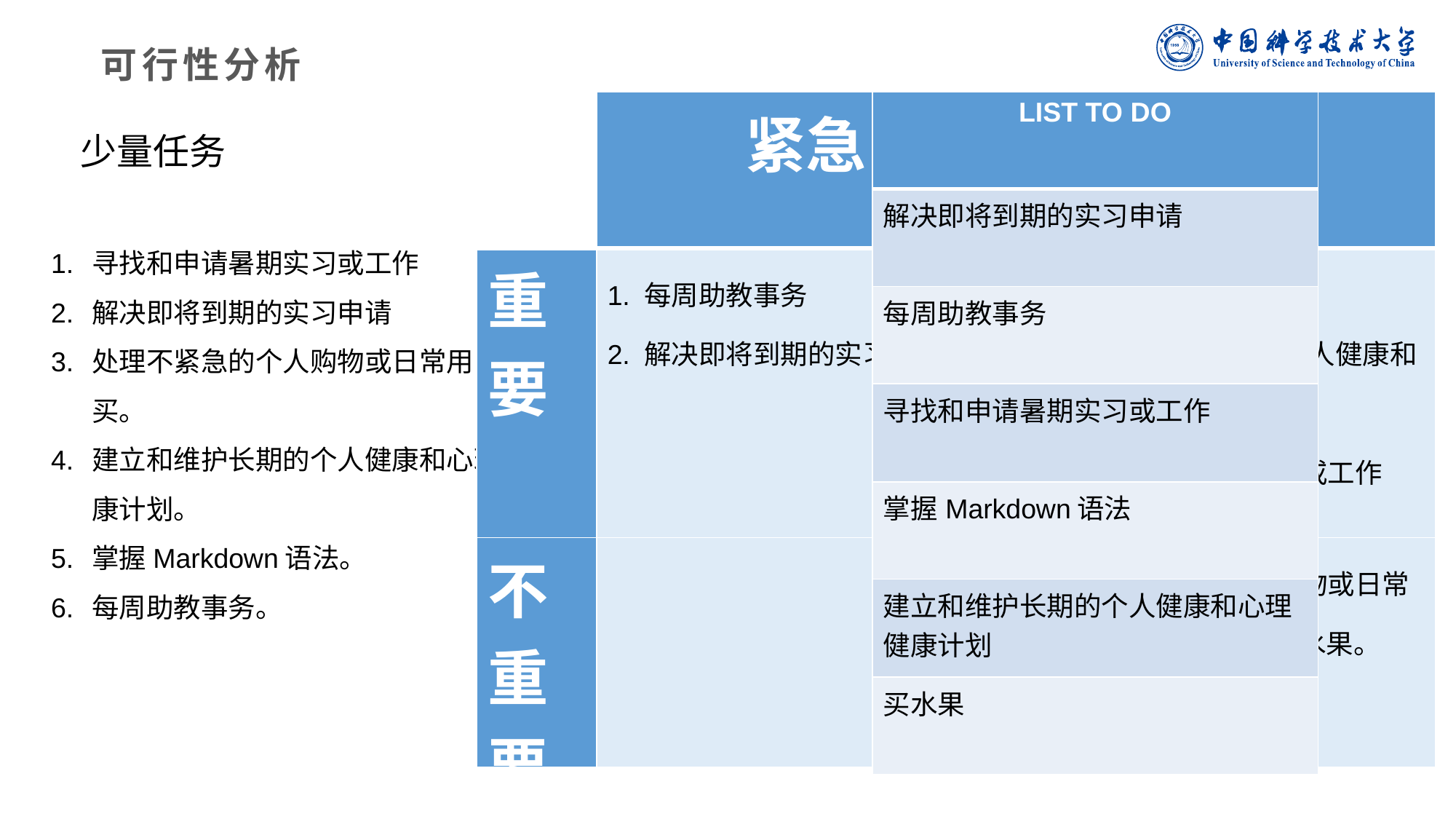

可行性分析
|  | 紧急 | 不紧急 |
| --- | --- | --- |
| 重要 | 1. 每周助教事务 2. 解决即将到期的实习申请 | 1. 掌握Markdown语法 2. 建立和维护长期的个人健康和心理健康计划 3.寻找和申请暑期实习或工作 |
| 不重要 |  | 1.处理不紧急的个人购物或日常用品购买。例如每周买水果。 |
| LIST TO DO |
| --- |
| 解决即将到期的实习申请 |
| 每周助教事务 |
| 寻找和申请暑期实习或工作 |
| 掌握Markdown语法 |
| 建立和维护长期的个人健康和心理健康计划 |
| 买水果 |
少量任务
寻找和申请暑期实习或工作
解决即将到期的实习申请
处理不紧急的个人购物或日常用品购买。
建立和维护长期的个人健康和心理健康计划。
掌握Markdown语法。
每周助教事务。

7